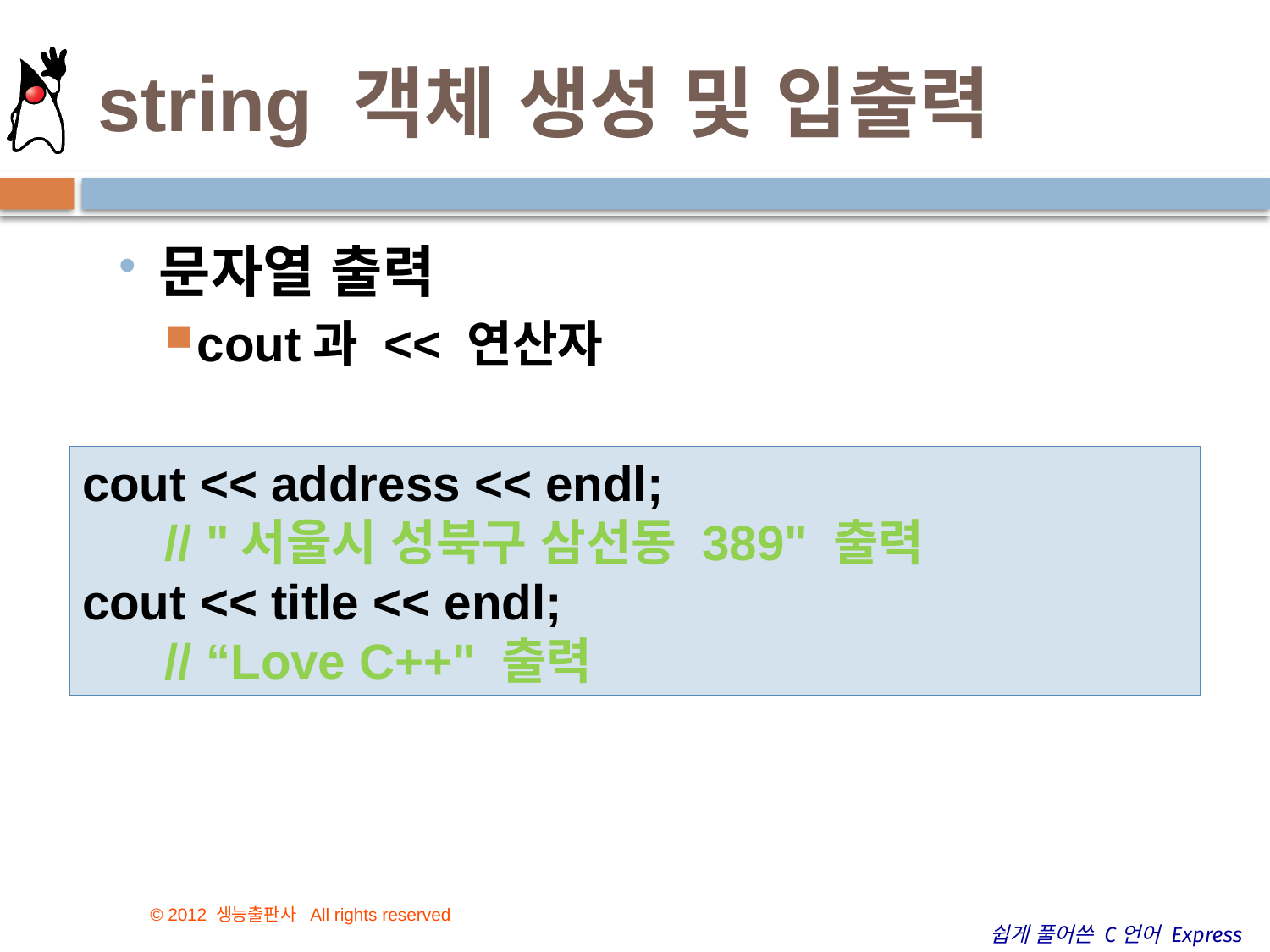

# string 객체 생성 및 입출력

문자열 출력
cout과 << 연산자

cout << address << endl;
      // "서울시 성북구 삼선동 389" 출력
cout << title << endl;
      // “Love C++" 출력